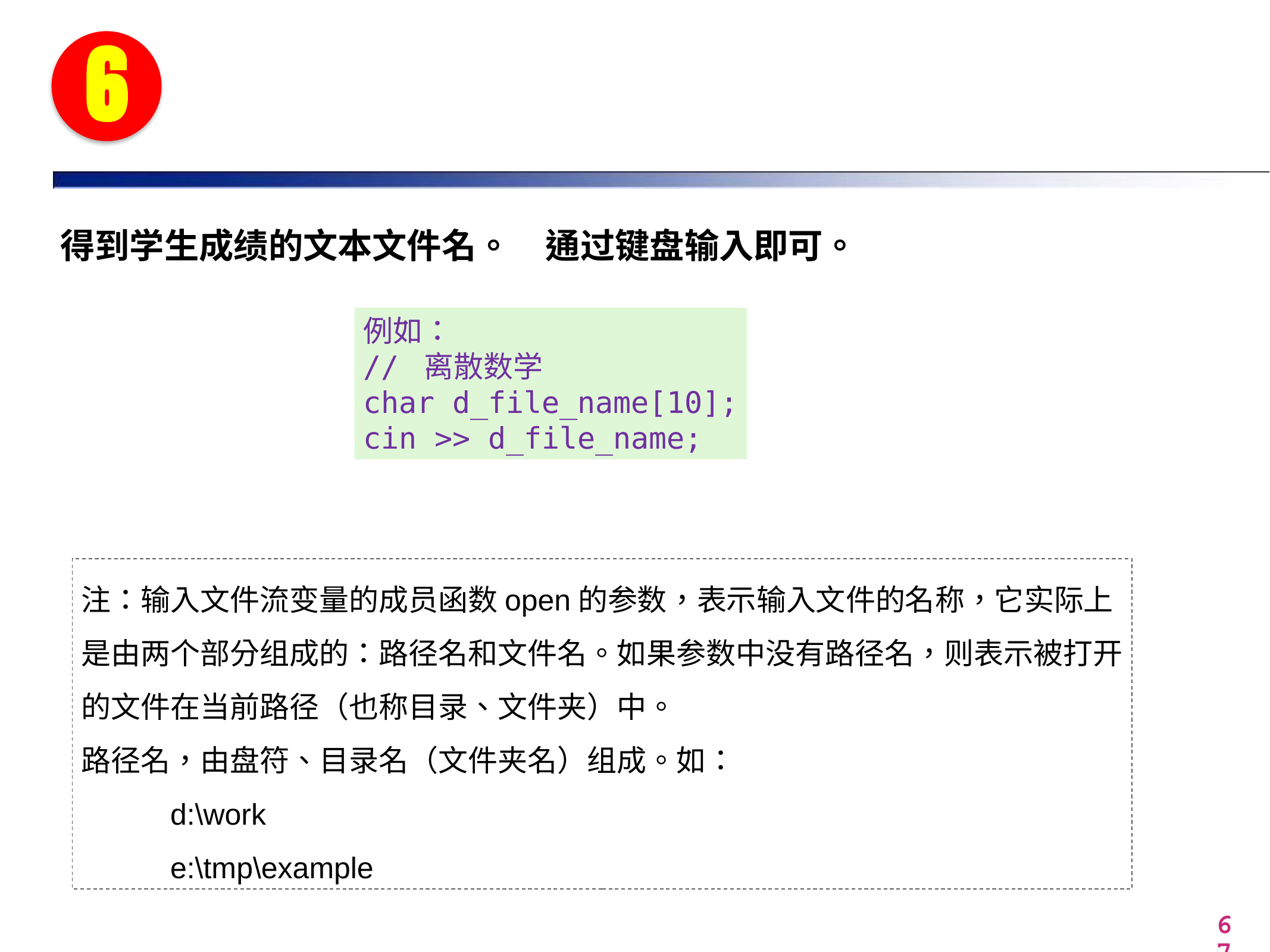

6
得到学生成绩的文本文件名。　通过键盘输入即可。
例如：
// 离散数学
char d_file_name[10];
cin >> d_file_name;
注：输入文件流变量的成员函数open的参数，表示输入文件的名称，它实际上是由两个部分组成的：路径名和文件名。如果参数中没有路径名，则表示被打开的文件在当前路径（也称目录、文件夹）中。
路径名，由盘符、目录名（文件夹名）组成。如：
	d:\work
	e:\tmp\example
67